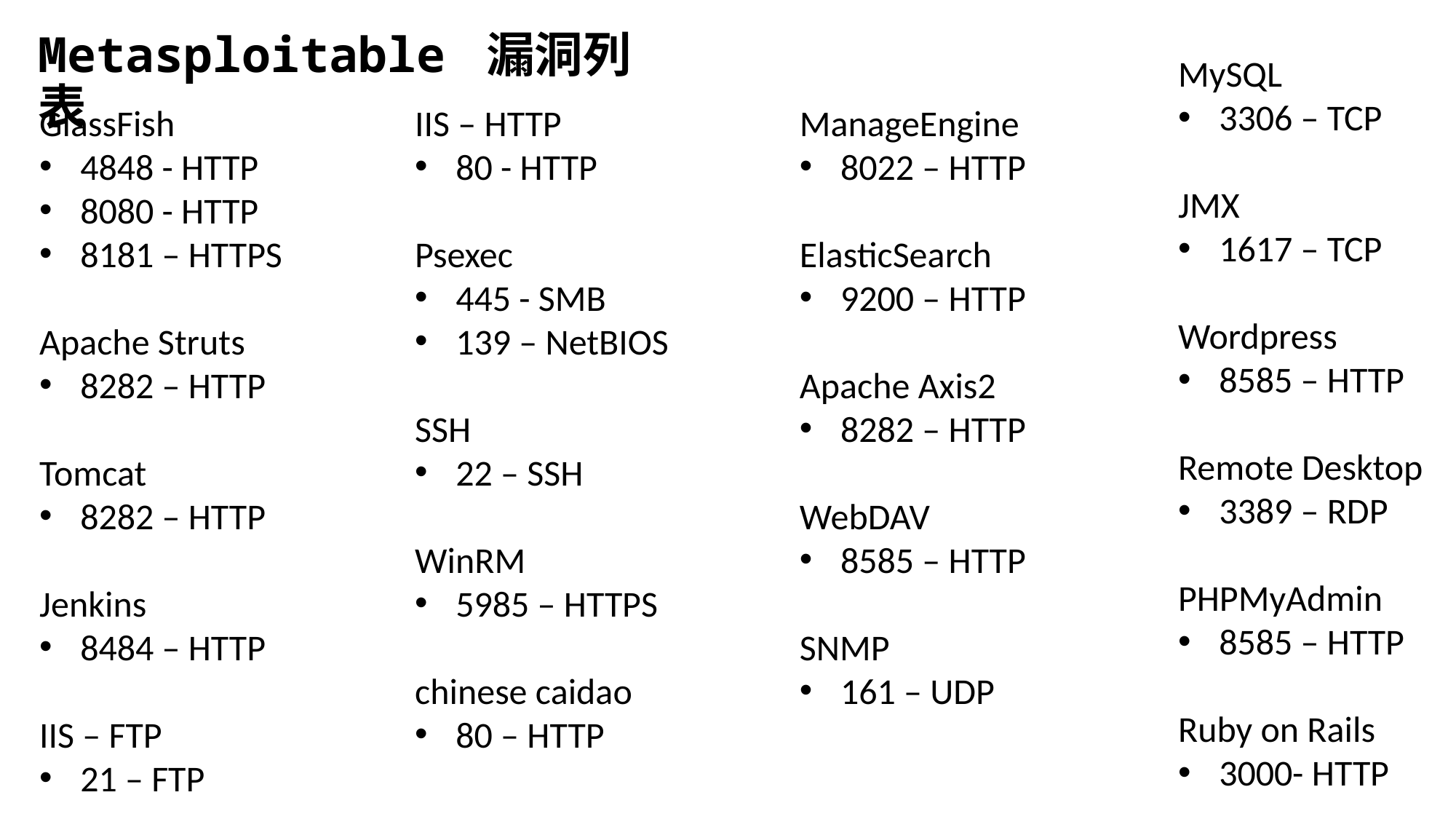

Metasploitable 漏洞列表
MySQL
3306 – TCP

JMX
1617 – TCP

Wordpress
8585 – HTTP

Remote Desktop
3389 – RDP

PHPMyAdmin
8585 – HTTP

Ruby on Rails
3000- HTTP
GlassFish
4848 - HTTP
8080 - HTTP
8181 – HTTPS

Apache Struts
8282 – HTTP

Tomcat
8282 – HTTP

Jenkins
8484 – HTTP

IIS – FTP
21 – FTP
IIS – HTTP
80 - HTTP

Psexec
445 - SMB
139 – NetBIOS

SSH
22 – SSH

WinRM
5985 – HTTPS

chinese caidao
80 – HTTP
ManageEngine
8022 – HTTP

ElasticSearch
9200 – HTTP

Apache Axis2
8282 – HTTP

WebDAV
8585 – HTTP

SNMP
161 – UDP